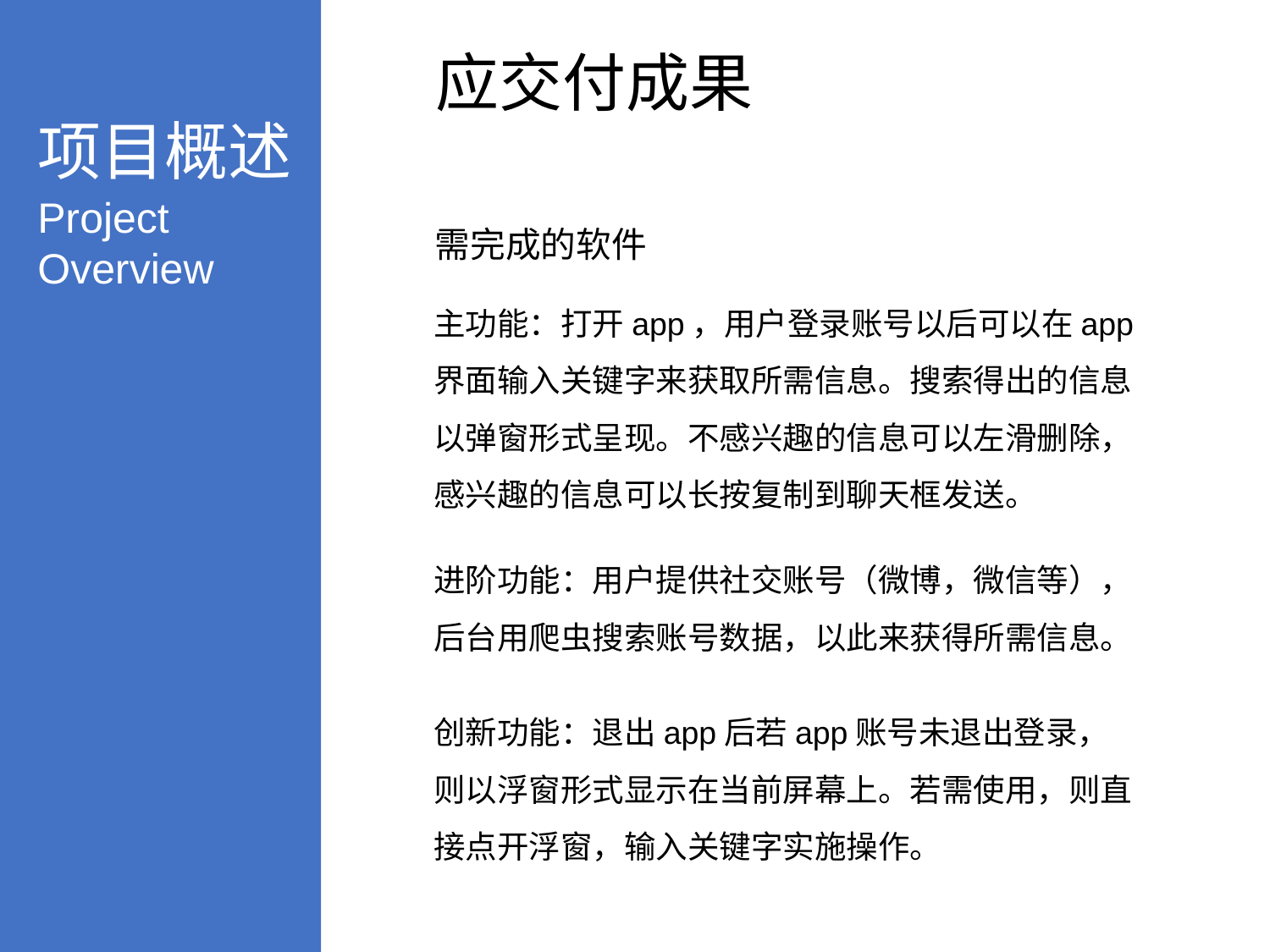

项目概述
Project Overview
应交付成果
需完成的软件
主功能：打开app，用户登录账号以后可以在app界面输入关键字来获取所需信息。搜索得出的信息以弹窗形式呈现。不感兴趣的信息可以左滑删除，感兴趣的信息可以长按复制到聊天框发送。
进阶功能：用户提供社交账号（微博，微信等），后台用爬虫搜索账号数据，以此来获得所需信息。

创新功能：退出app后若app账号未退出登录，则以浮窗形式显示在当前屏幕上。若需使用，则直接点开浮窗，输入关键字实施操作。